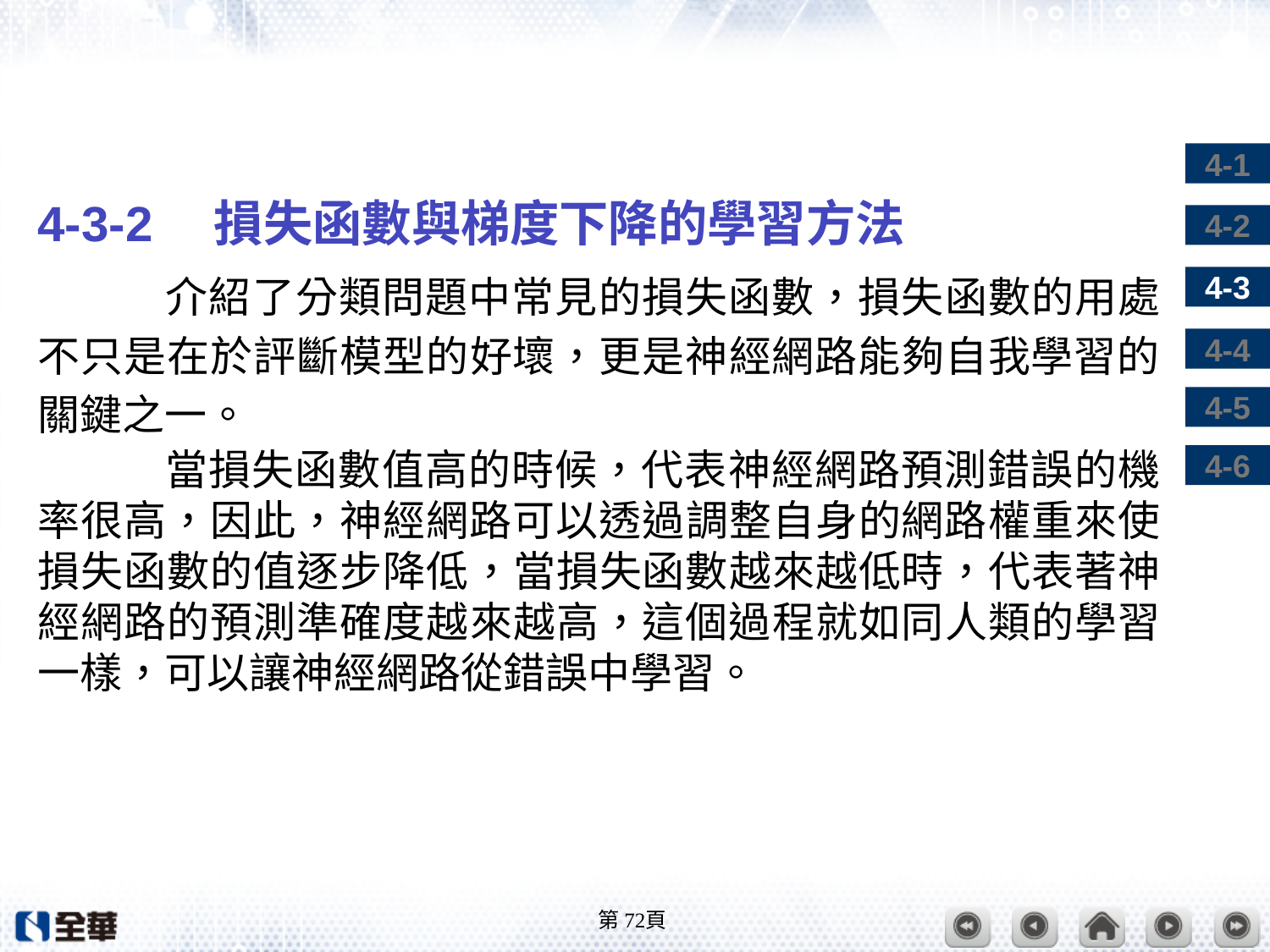

#
4-3-2　損失函數與梯度下降的學習方法
	介紹了分類問題中常見的損失函數，損失函數的用處不只是在於評斷模型的好壞，更是神經網路能夠自我學習的關鍵之一。
	當損失函數值高的時候，代表神經網路預測錯誤的機率很高，因此，神經網路可以透過調整自身的網路權重來使損失函數的值逐步降低，當損失函數越來越低時，代表著神經網路的預測準確度越來越高，這個過程就如同人類的學習一樣，可以讓神經網路從錯誤中學習。